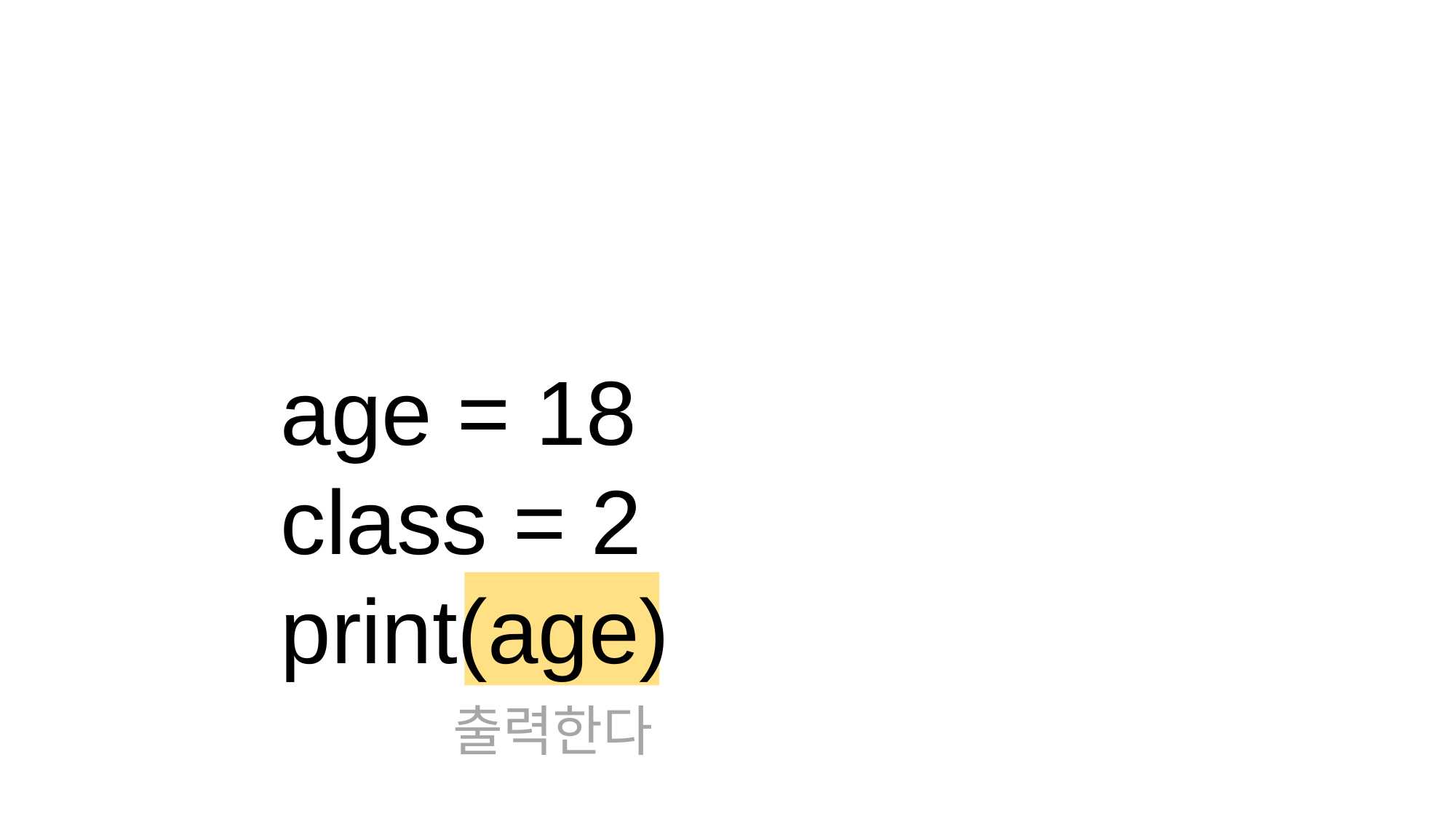

age = 18
class = 2
print(age)

출력한다